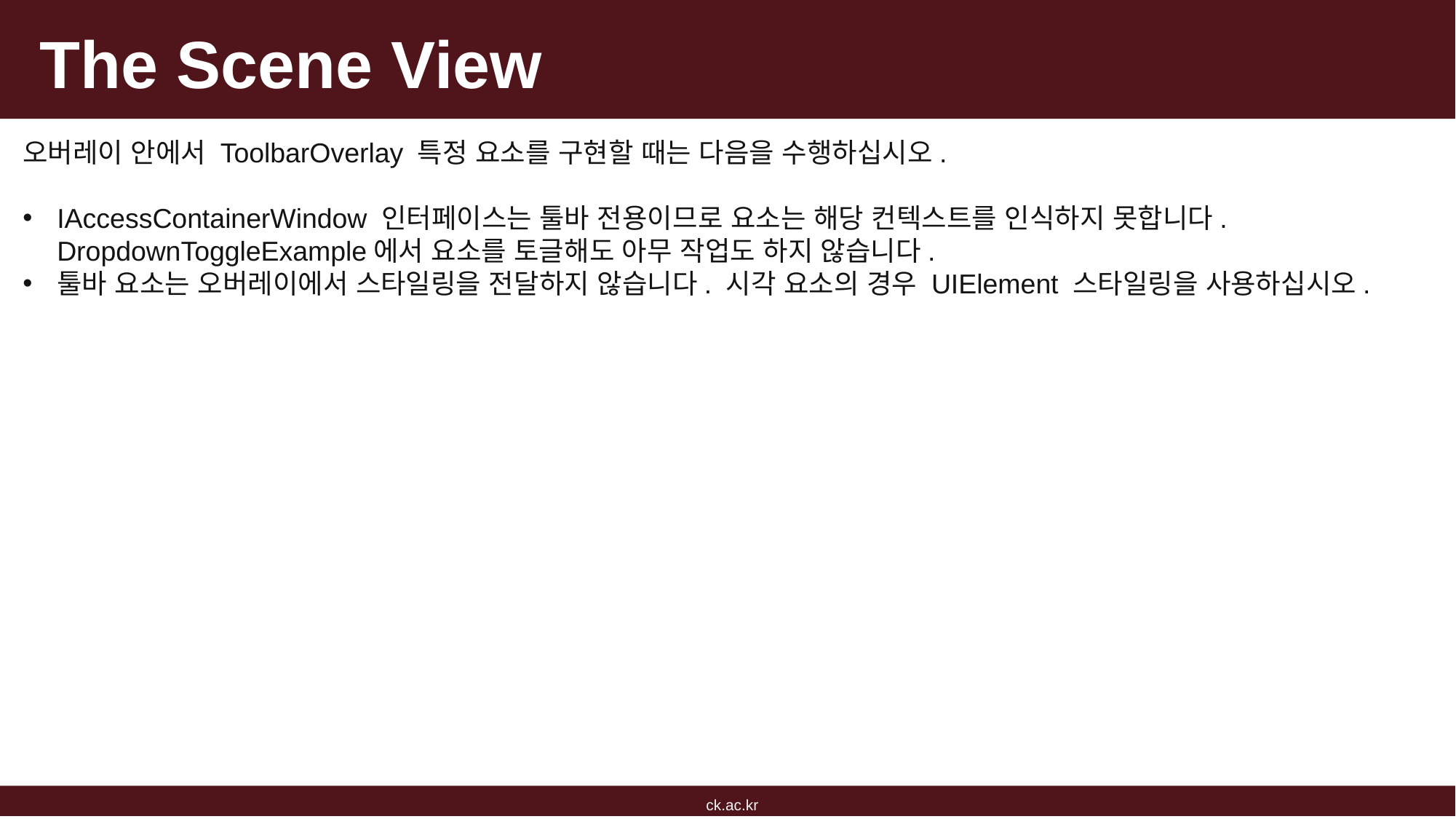

# The Scene View
오버레이 안에서 ToolbarOverlay 특정 요소를 구현할 때는 다음을 수행하십시오.

IAccessContainerWindow 인터페이스는 툴바 전용이므로 요소는 해당 컨텍스트를 인식하지 못합니다. DropdownToggleExample에서 요소를 토글해도 아무 작업도 하지 않습니다.
툴바 요소는 오버레이에서 스타일링을 전달하지 않습니다. 시각 요소의 경우 UIElement 스타일링을 사용하십시오.
ck.ac.kr